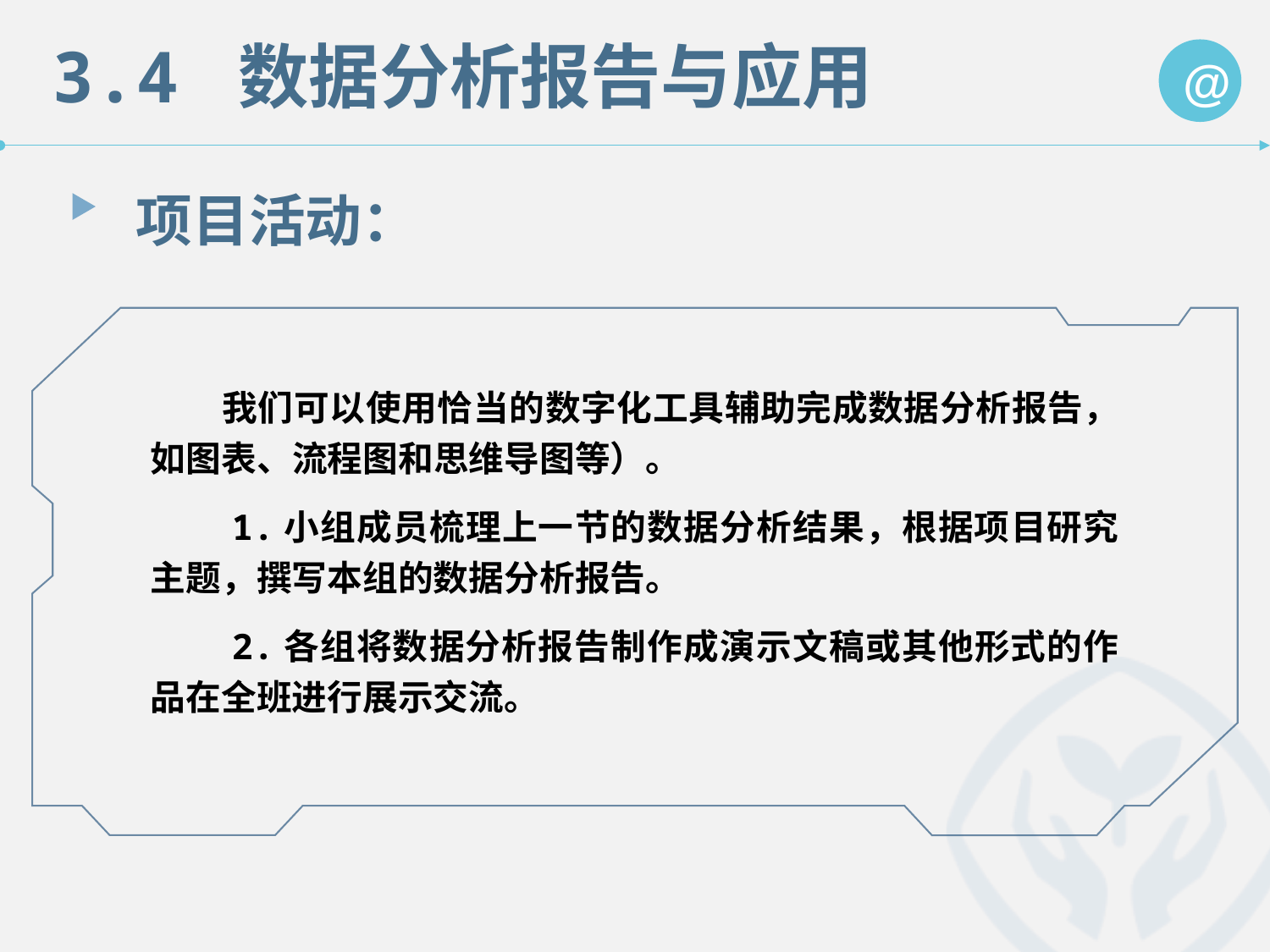

3.4 数据分析报告与应用
@
项目活动：

　　我们可以使用恰当的数字化工具辅助完成数据分析报告，如图表、流程图和思维导图等）。
　　1.小组成员梳理上一节的数据分析结果，根据项目研究主题，撰写本组的数据分析报告。
　　2.各组将数据分析报告制作成演示文稿或其他形式的作品在全班进行展示交流。